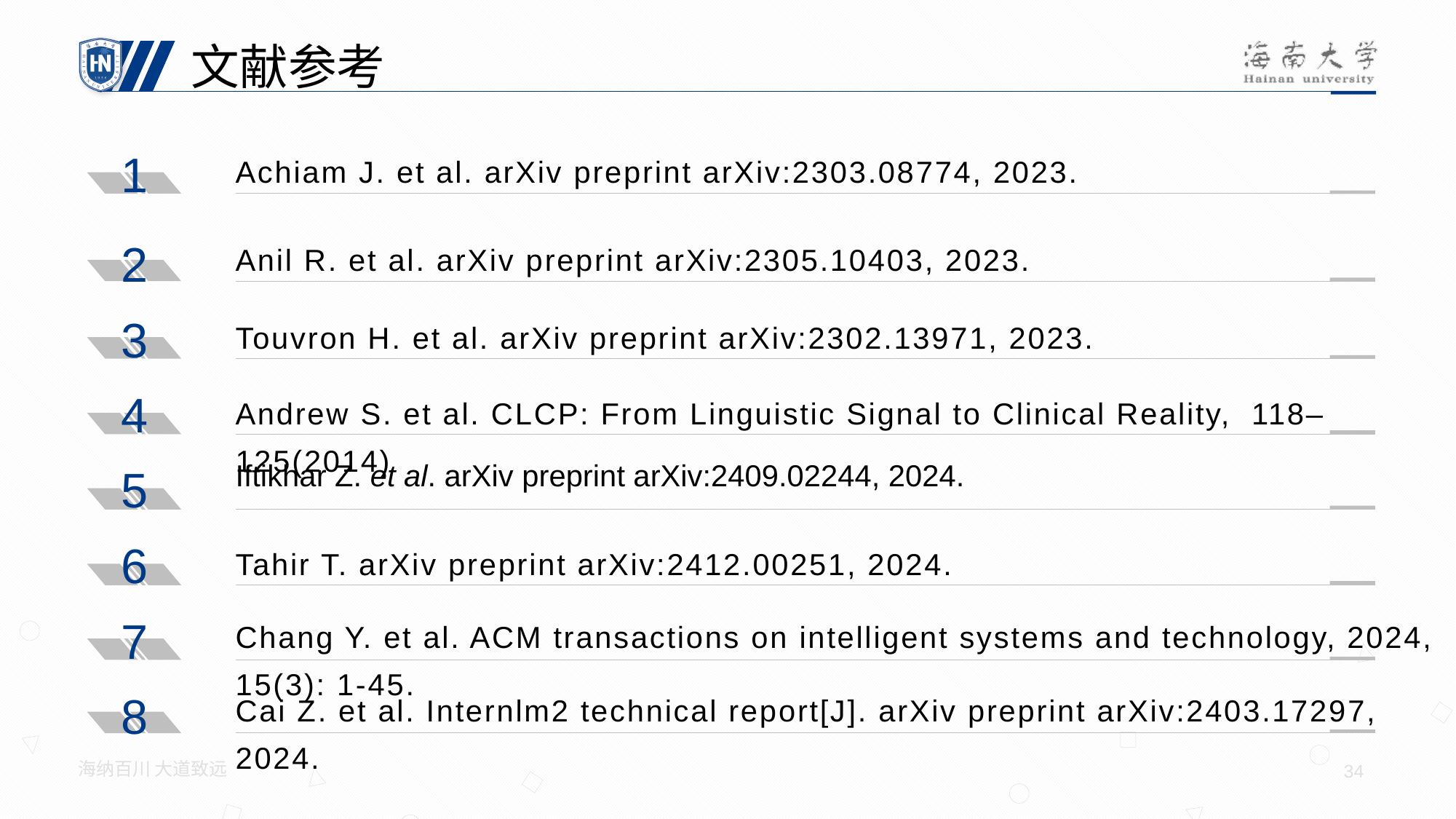

文献参考
1
Achiam J. et al. arXiv preprint arXiv:2303.08774, 2023.

2
Anil R. et al. arXiv preprint arXiv:2305.10403, 2023.

3
Touvron H. et al. arXiv preprint arXiv:2302.13971, 2023.

4
Andrew S. et al. CLCP: From Linguistic Signal to Clinical Reality,  118–125(2014)

5
Iftikhar Z. et al. arXiv preprint arXiv:2409.02244, 2024.

6
Tahir T. arXiv preprint arXiv:2412.00251, 2024.

7
Chang Y. et al. ACM transactions on intelligent systems and technology, 2024, 15(3): 1-45.

8
Cai Z. et al. Internlm2 technical report[J]. arXiv preprint arXiv:2403.17297, 2024.

海纳百川 大道致远
34